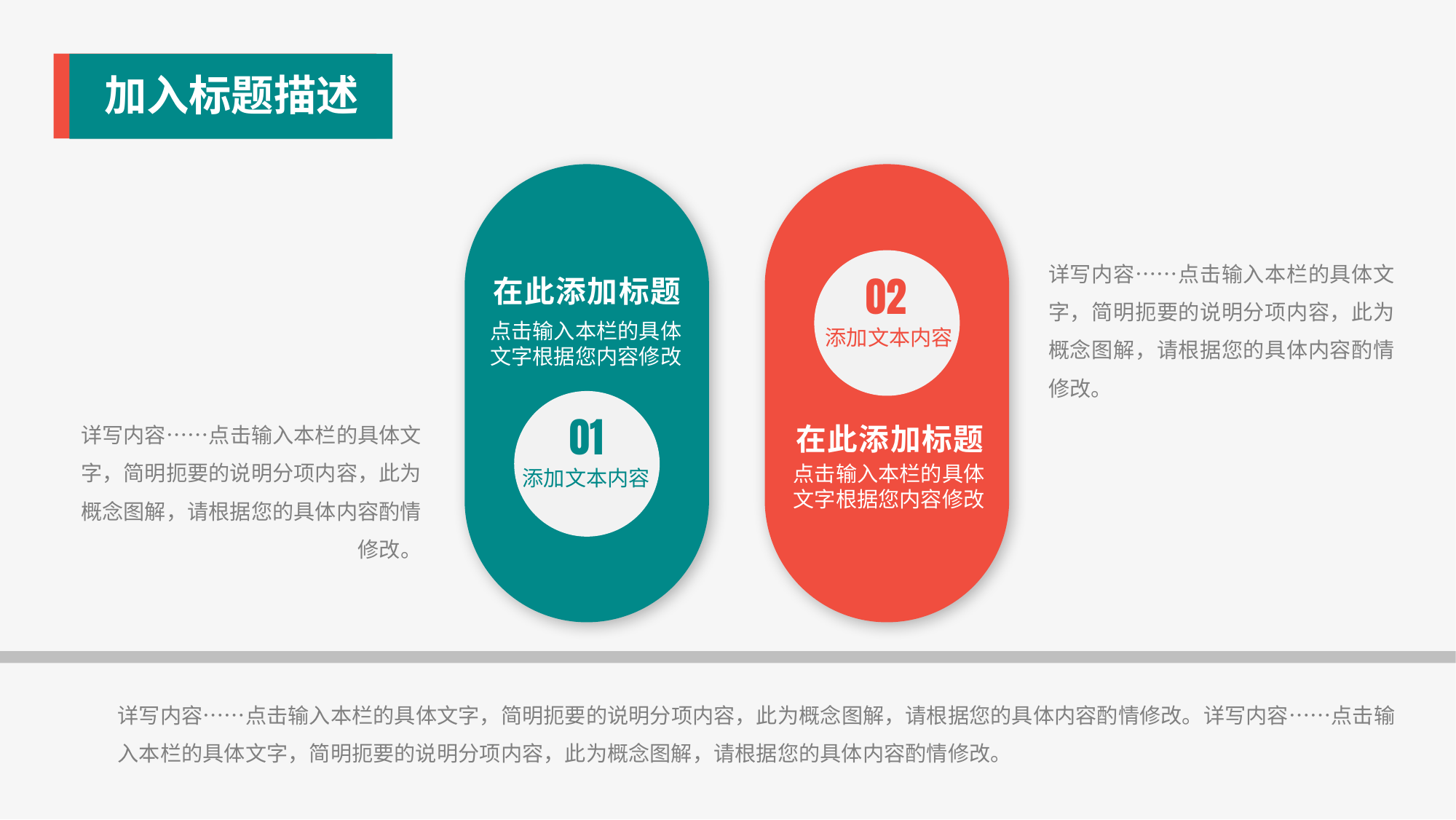

加入标题描述

详写内容……点击输入本栏的具体文字，简明扼要的说明分项内容，此为概念图解，请根据您的具体内容酌情修改。

在此添加标题
点击输入本栏的具体文字根据您内容修改
02
添加文本内容

详写内容……点击输入本栏的具体文字，简明扼要的说明分项内容，此为概念图解，请根据您的具体内容酌情修改。
01
添加文本内容
在此添加标题
点击输入本栏的具体文字根据您内容修改

详写内容……点击输入本栏的具体文字，简明扼要的说明分项内容，此为概念图解，请根据您的具体内容酌情修改。详写内容……点击输入本栏的具体文字，简明扼要的说明分项内容，此为概念图解，请根据您的具体内容酌情修改。